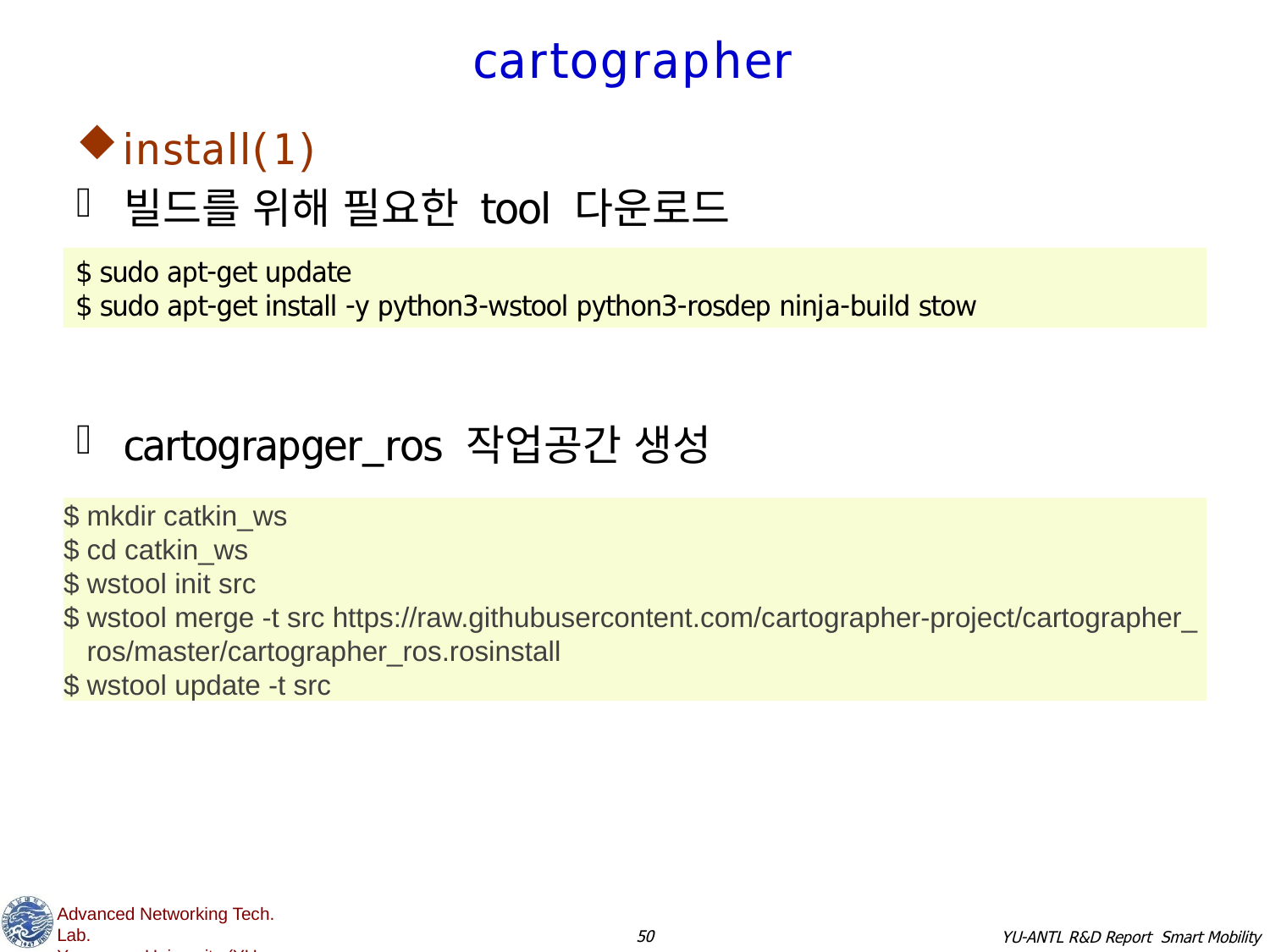

# cartographer
install(1)
빌드를 위해 필요한 tool 다운로드

cartograpger_ros 작업공간 생성
$ sudo apt-get update
$ sudo apt-get install -y python3-wstool python3-rosdep ninja-build stow
$ mkdir catkin_ws
$ cd catkin_ws
$ wstool init src
$ wstool merge -t src https://raw.githubusercontent.com/cartographer-project/cartographer_
   ros/master/cartographer_ros.rosinstall
$ wstool update -t src